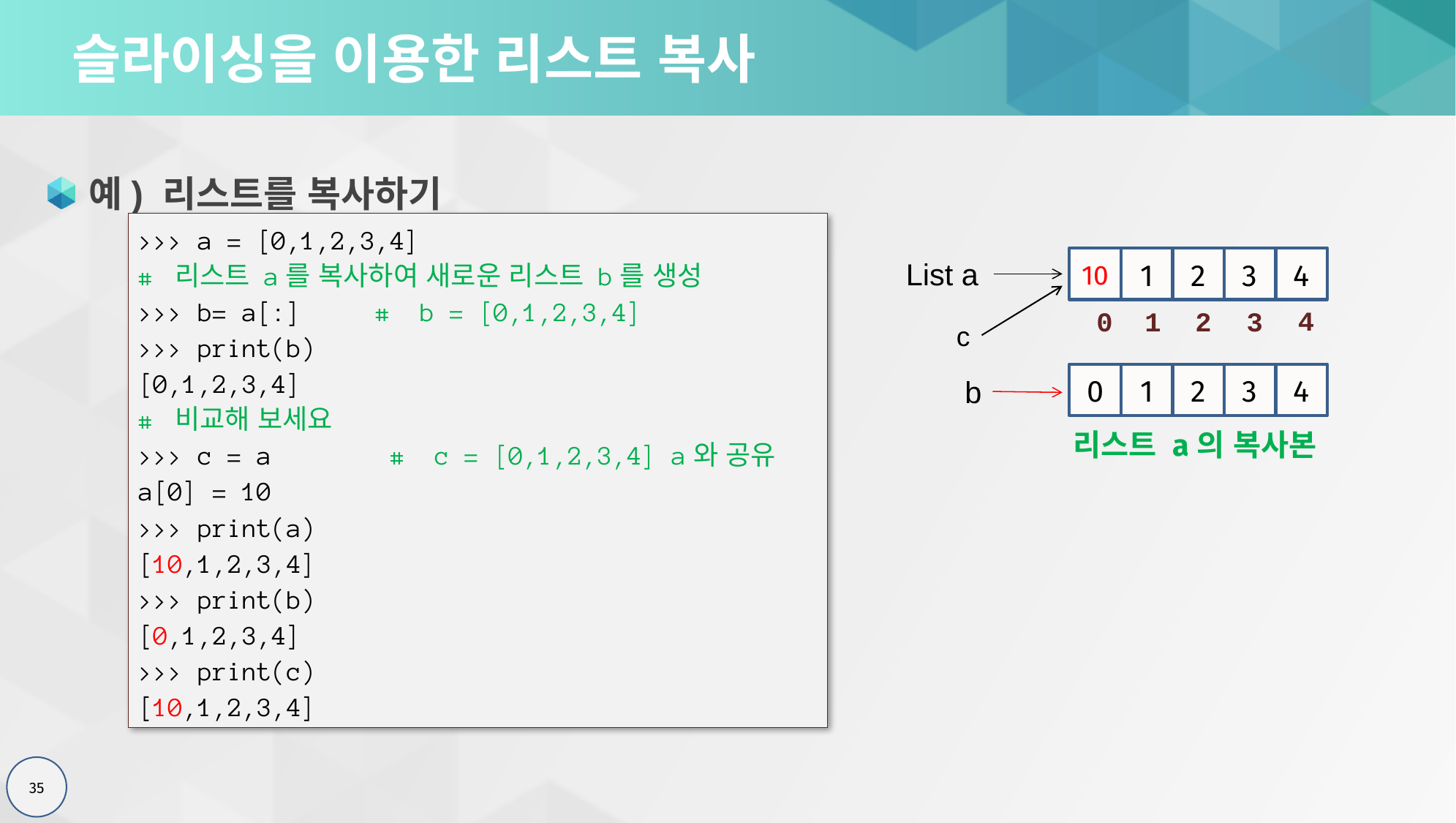

# 슬라이싱을 이용한 리스트 복사
예) 리스트를 복사하기
>>> a = [0,1,2,3,4]
# 리스트 a를 복사하여 새로운 리스트 b를 생성
>>> b= a[:]     #  b = [0,1,2,3,4]
>>> print(b)
[0,1,2,3,4]
# 비교해 보세요
>>> c = a        #  c = [0,1,2,3,4] a와 공유
a[0] = 10
>>> print(a)
[10,1,2,3,4]
>>> print(b)
[0,1,2,3,4]
>>> print(c)
[10,1,2,3,4]
10
1
2
3
4
List a
4
3
2
1
0
c
0
1
2
3
4
 b
리스트 a의 복사본